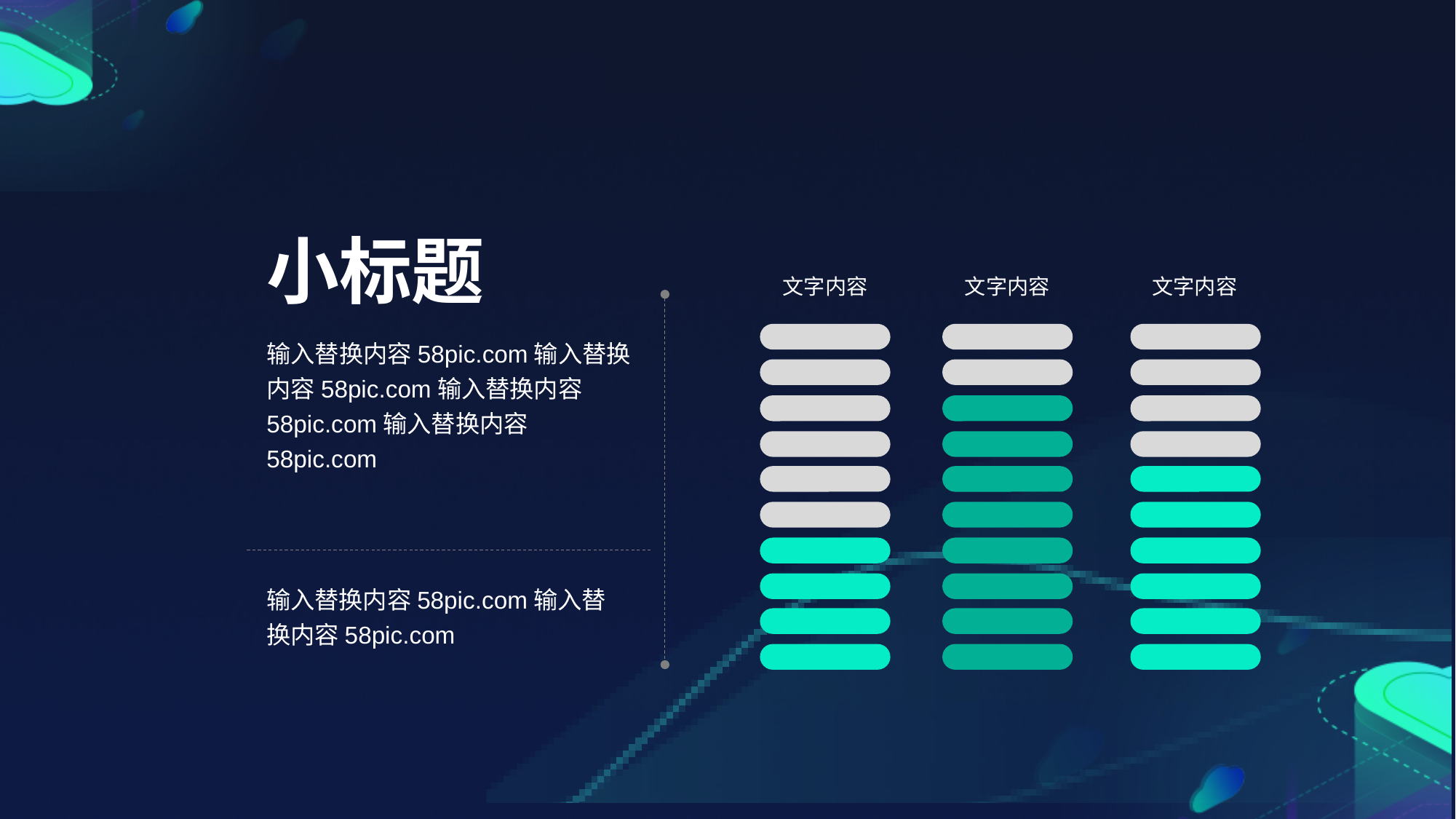

小标题
文字内容
文字内容
文字内容

输入替换内容58pic.com输入替换内容58pic.com输入替换内容58pic.com输入替换内容58pic.com

输入替换内容58pic.com输入替换内容58pic.com